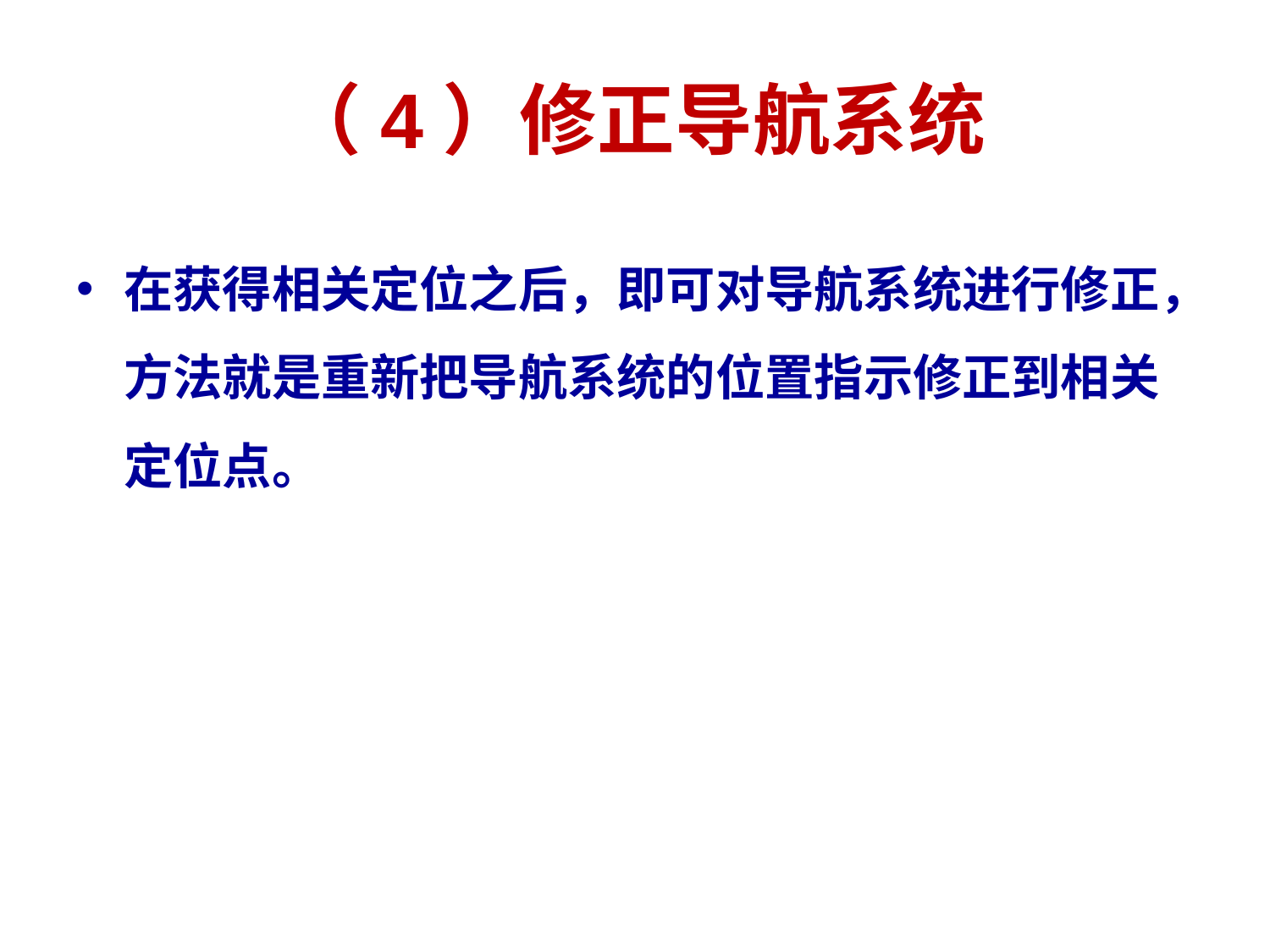

# （4）修正导航系统
在获得相关定位之后，即可对导航系统进行修正，方法就是重新把导航系统的位置指示修正到相关定位点。